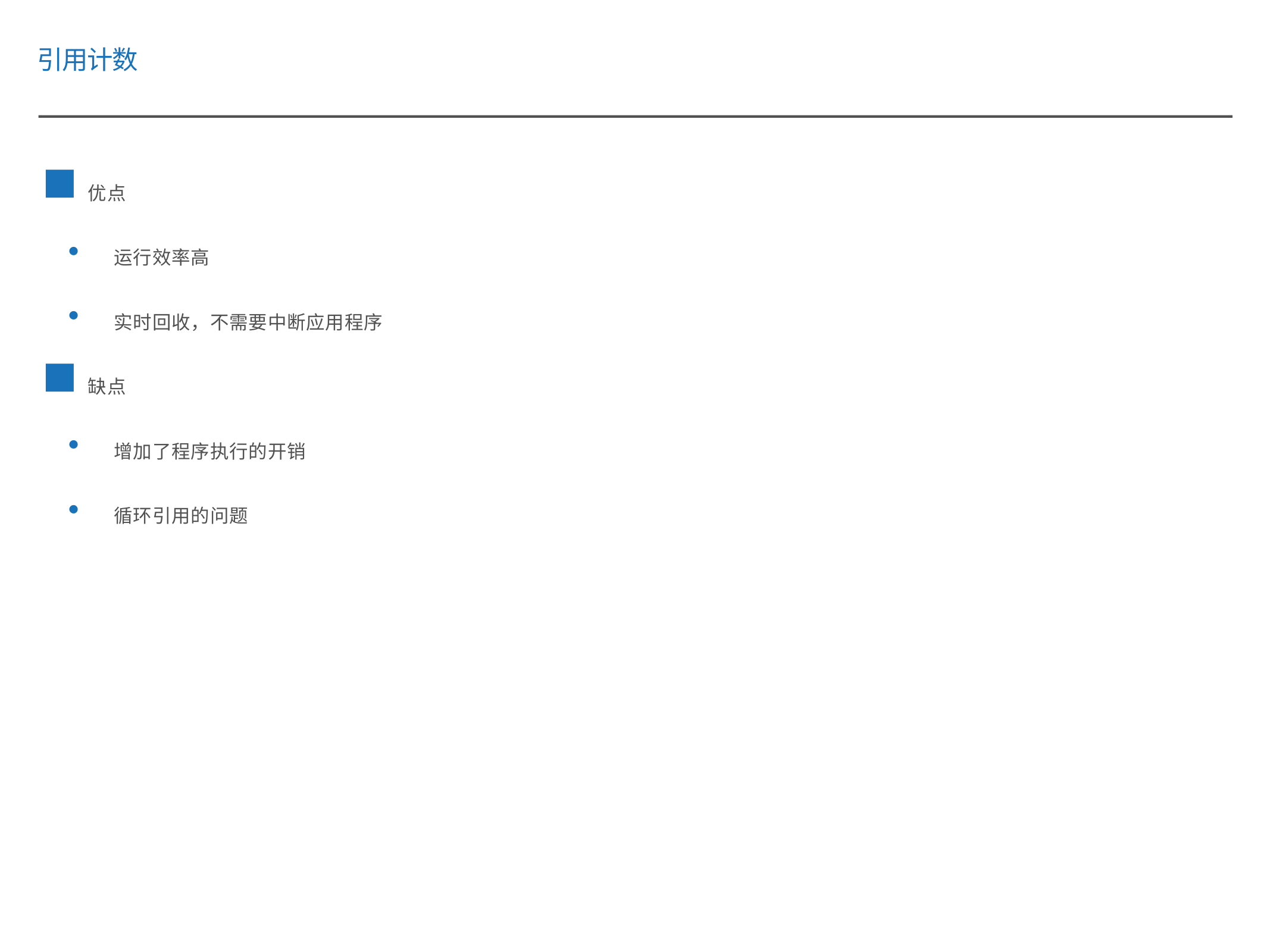

引用计数
优点
运行效率高
实时回收，不需要中断应用程序
缺点
增加了程序执行的开销
循环引用的问题